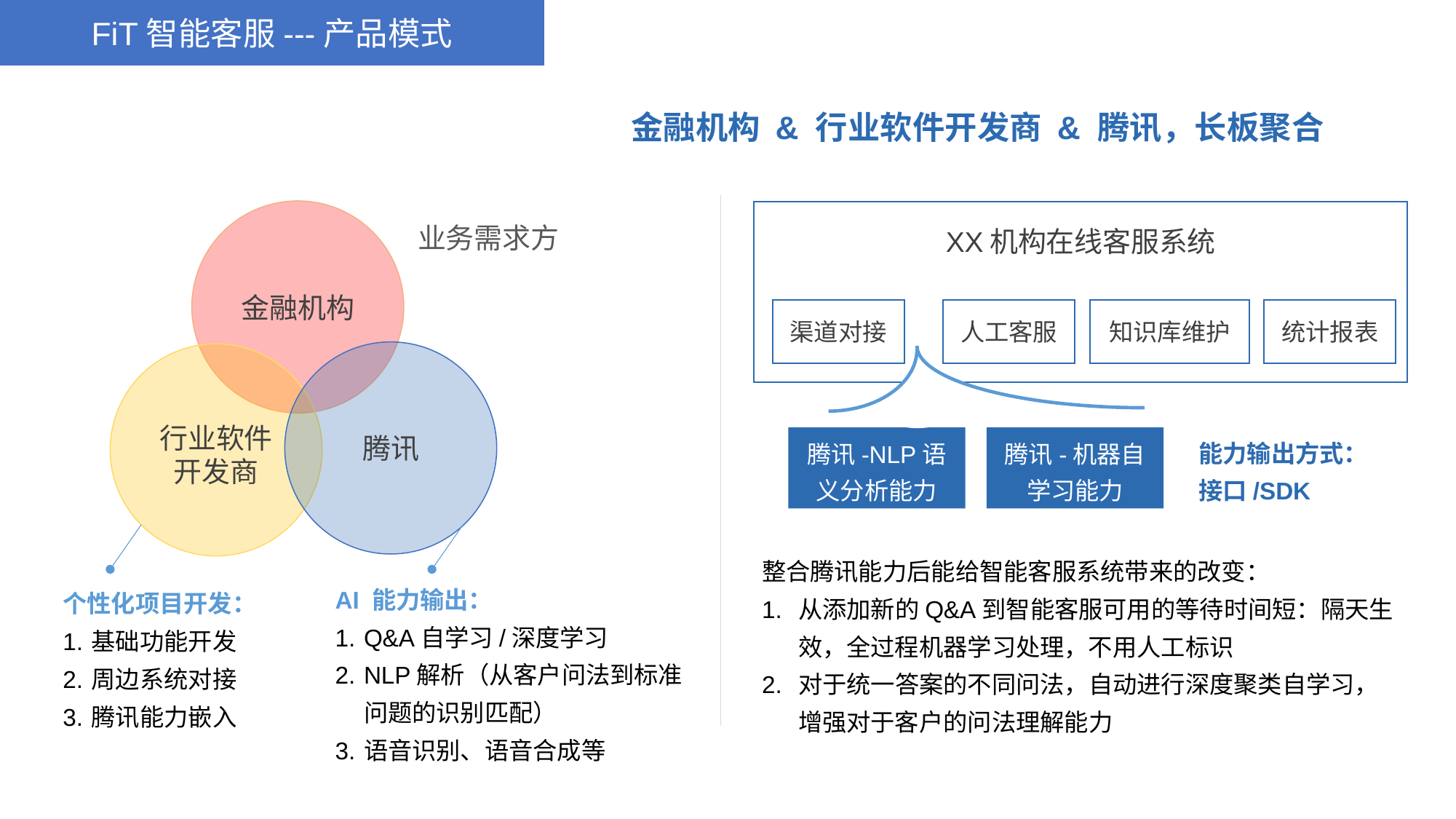

FiT智能客服---产品模式
金融机构 & 行业软件开发商 & 腾讯，长板聚合
金融机构
XX机构在线客服系统

业务需求方

渠道对接
人工客服
知识库维护
统计报表
腾讯

行业软件
开发商
能力输出方式：
接口/SDK
腾讯-NLP语义分析能力
腾讯-机器自学习能力
整合腾讯能力后能给智能客服系统带来的改变：
从添加新的Q&A到智能客服可用的等待时间短：隔天生效，全过程机器学习处理，不用人工标识
对于统一答案的不同问法，自动进行深度聚类自学习，增强对于客户的问法理解能力
AI 能力输出：
Q&A自学习/深度学习
NLP解析（从客户问法到标准问题的识别匹配）
语音识别、语音合成等
个性化项目开发：
基础功能开发
周边系统对接
腾讯能力嵌入